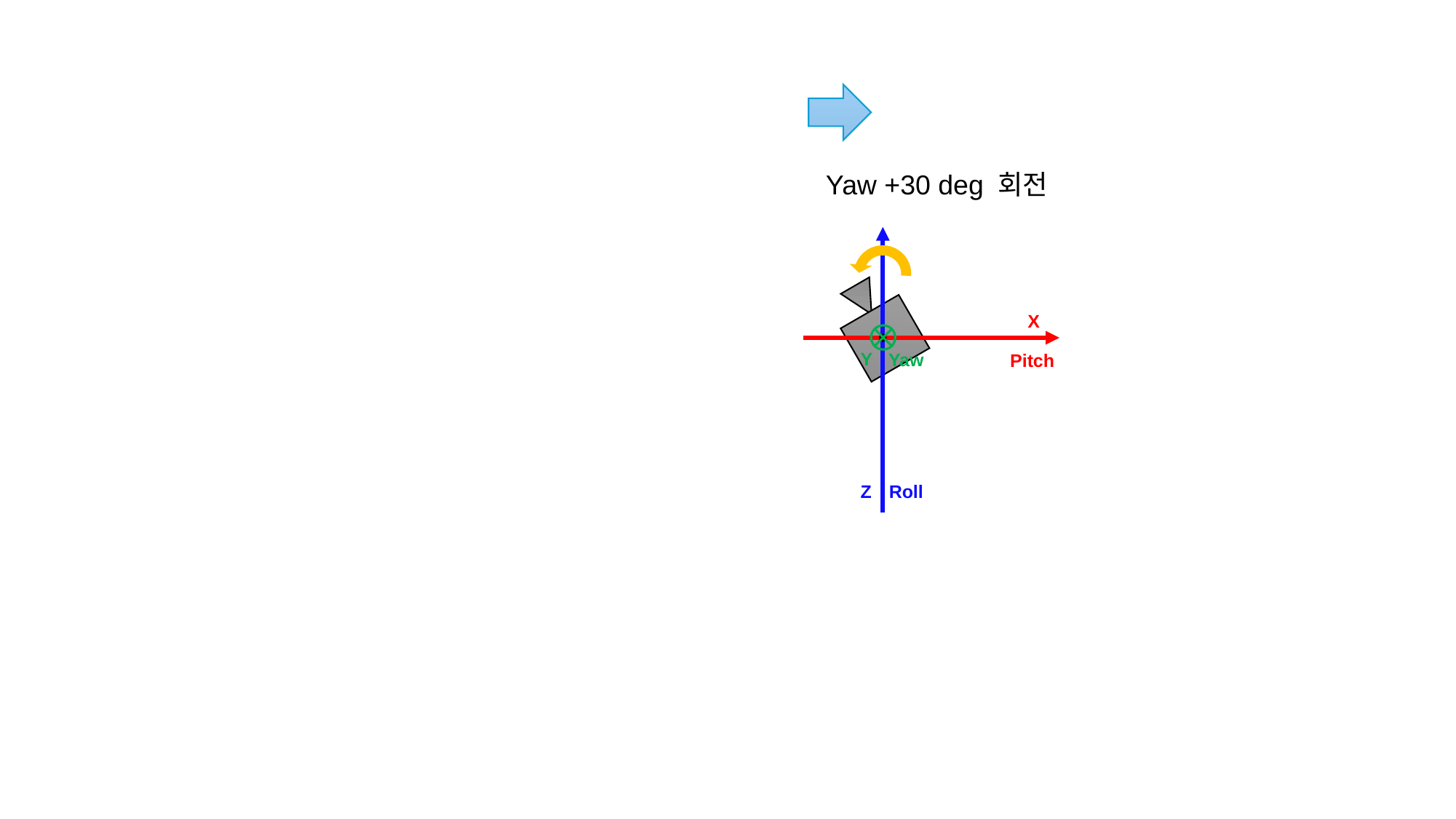

Yaw +30 deg 회전
X

Y
Yaw
Pitch
Z
Roll